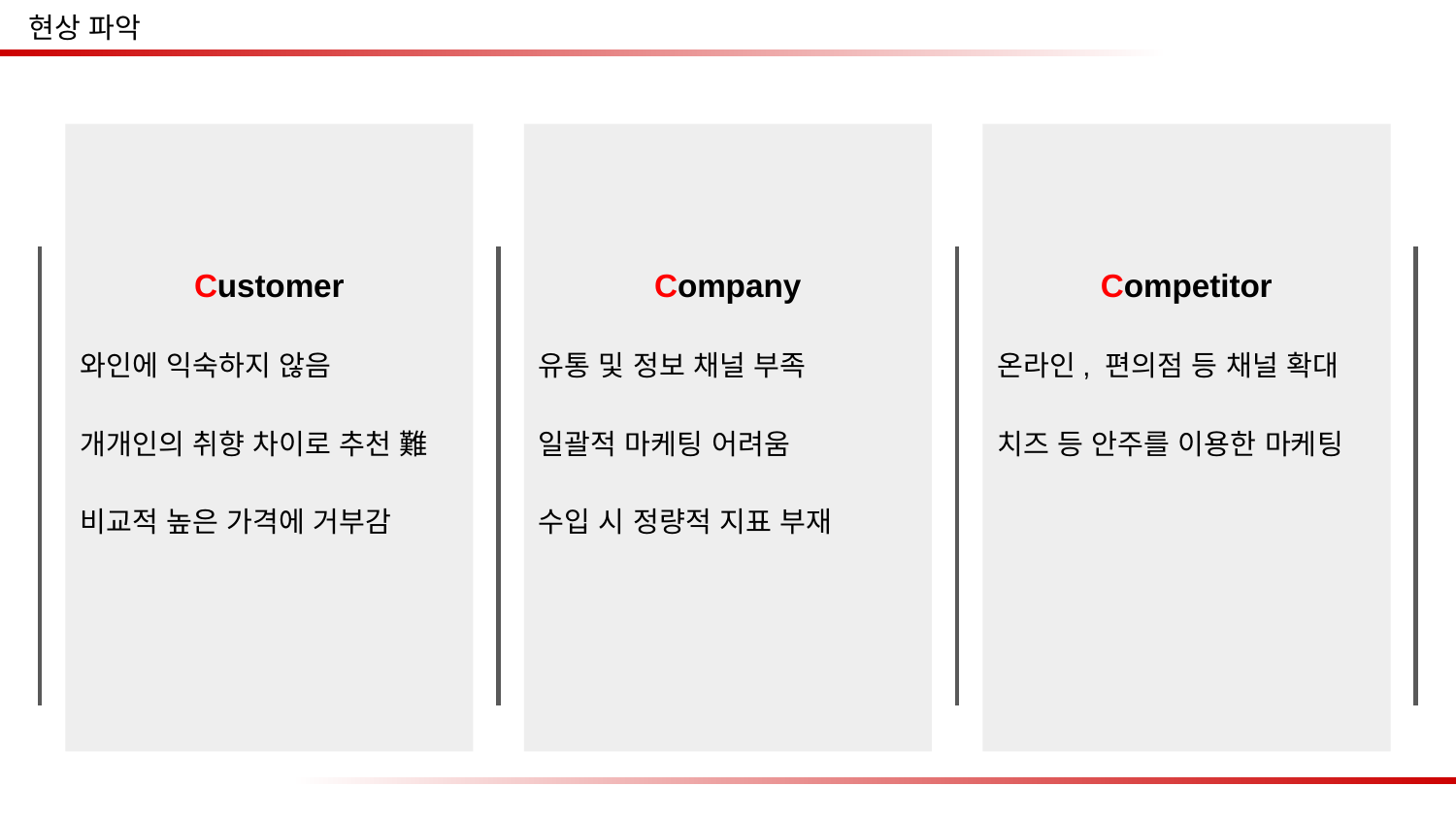

현상 파악

Customer

와인에 익숙하지 않음

개개인의 취향 차이로 추천 難

비교적 높은 가격에 거부감

Company

유통 및 정보 채널 부족

일괄적 마케팅 어려움

수입 시 정량적 지표 부재

Competitor

온라인, 편의점 등 채널 확대

치즈 등 안주를 이용한 마케팅